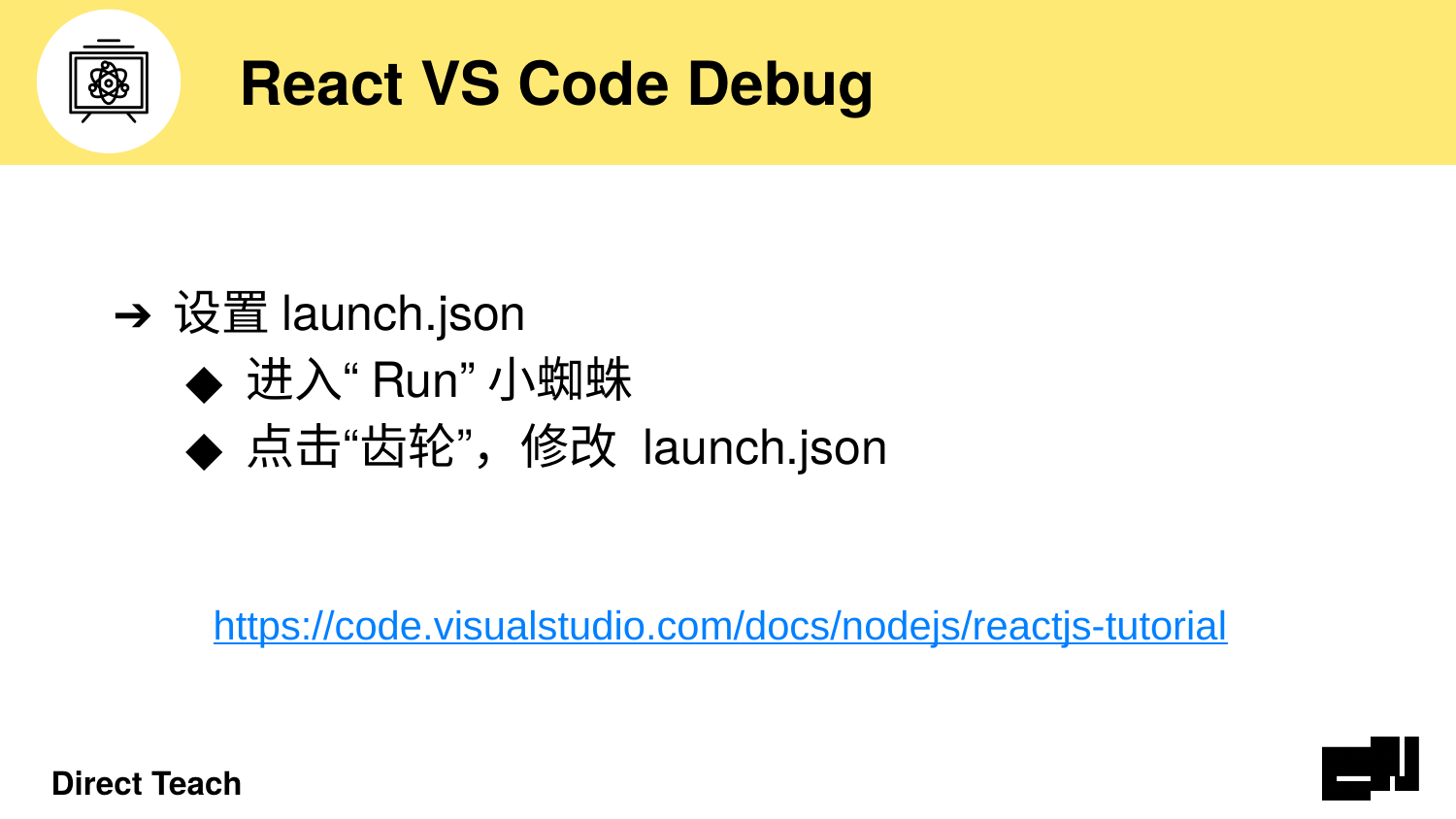

# React VS Code Debug

设置launch.json
进入“Run”小蜘蛛
点击“齿轮”，修改 launch.json

https://code.visualstudio.com/docs/nodejs/reactjs-tutorial